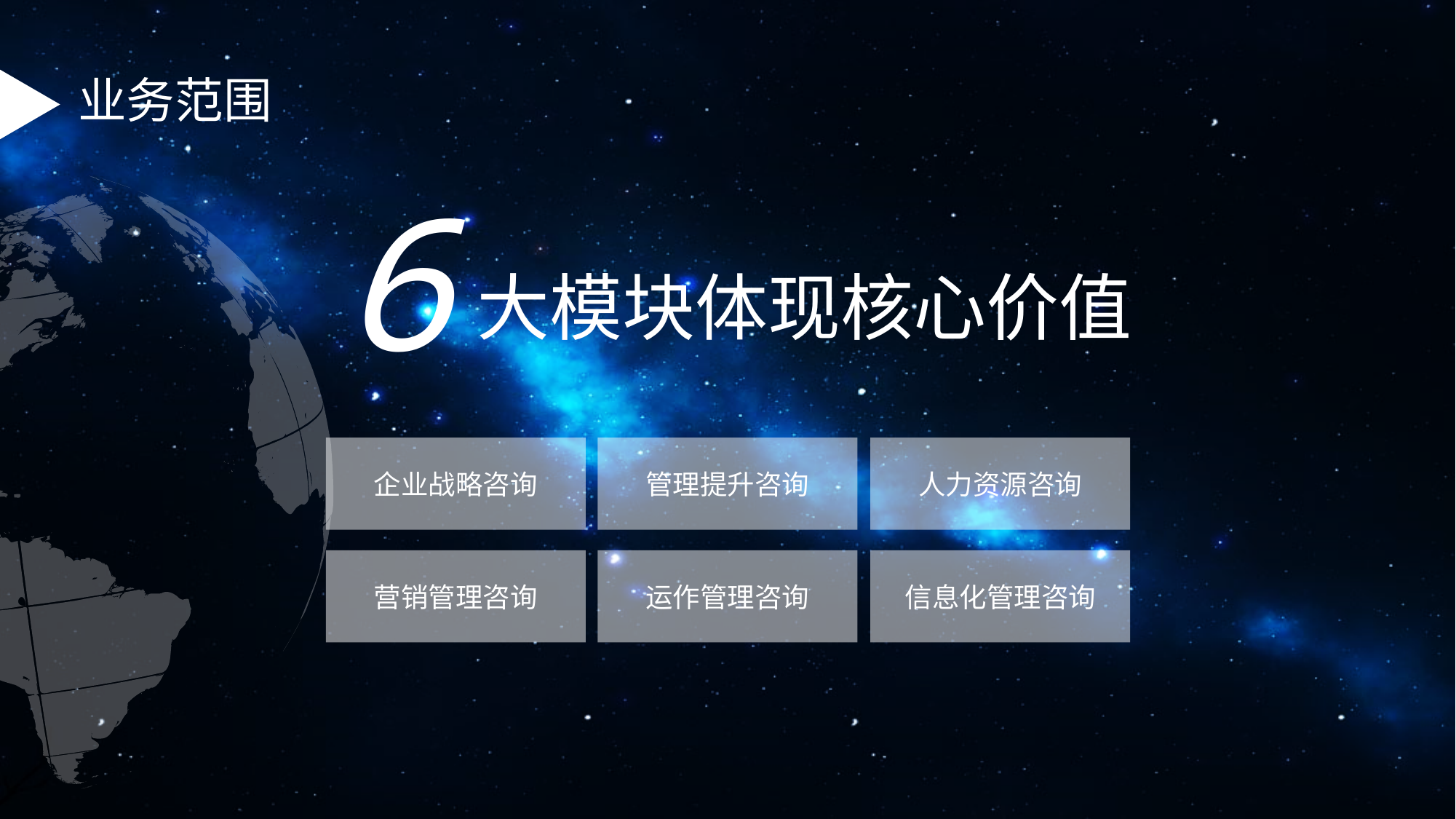

业务范围

6
大模块体现核心价值
企业战略咨询
管理提升咨询
人力资源咨询
营销管理咨询
运作管理咨询
信息化管理咨询
.